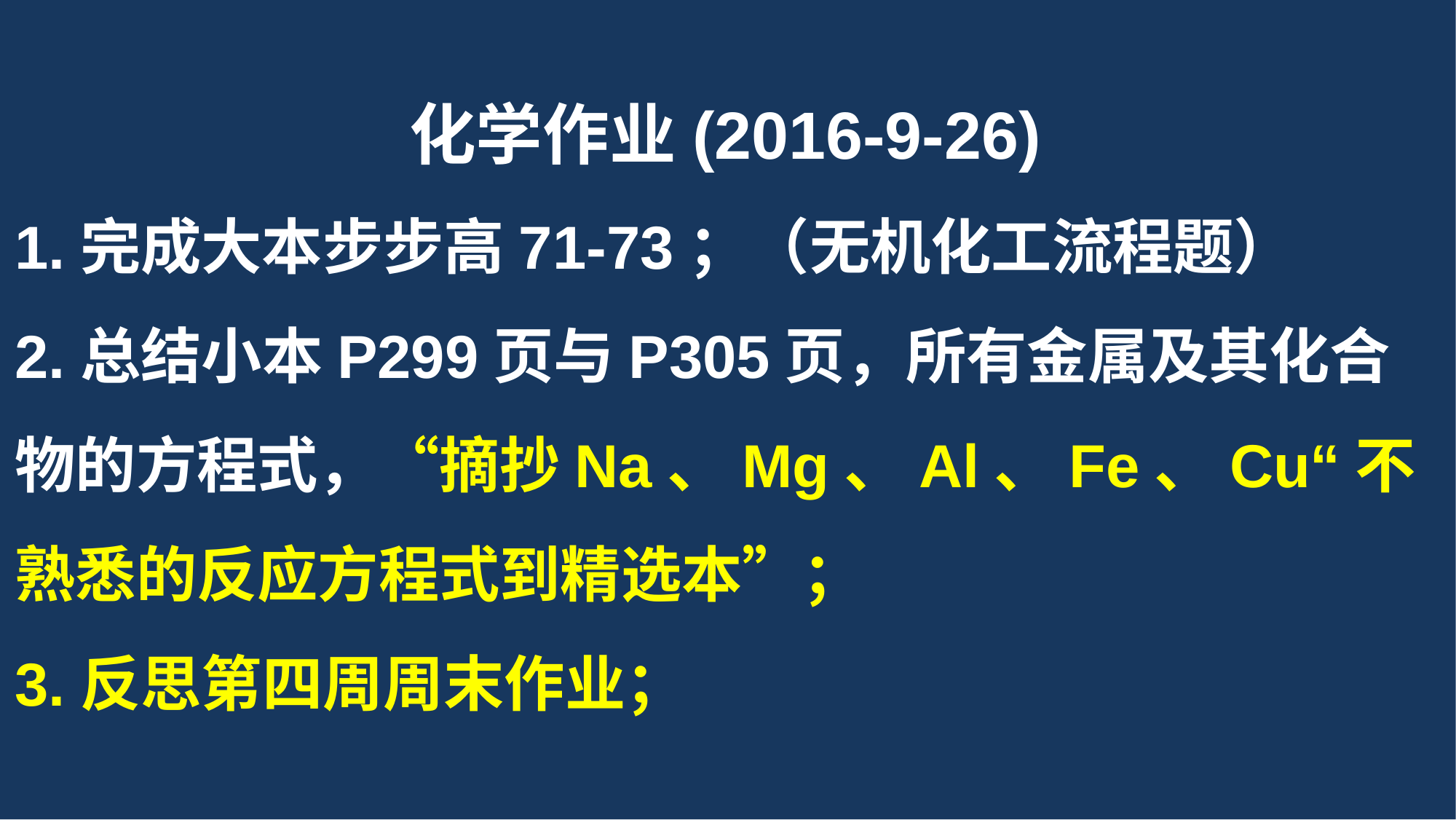

化学作业(2016-9-26)
1.完成大本步步高71-73；（无机化工流程题）
2.总结小本P299页与P305页，所有金属及其化合物的方程式，“摘抄Na、Mg、Al、Fe、Cu“不熟悉的反应方程式到精选本”；
3.反思第四周周末作业；